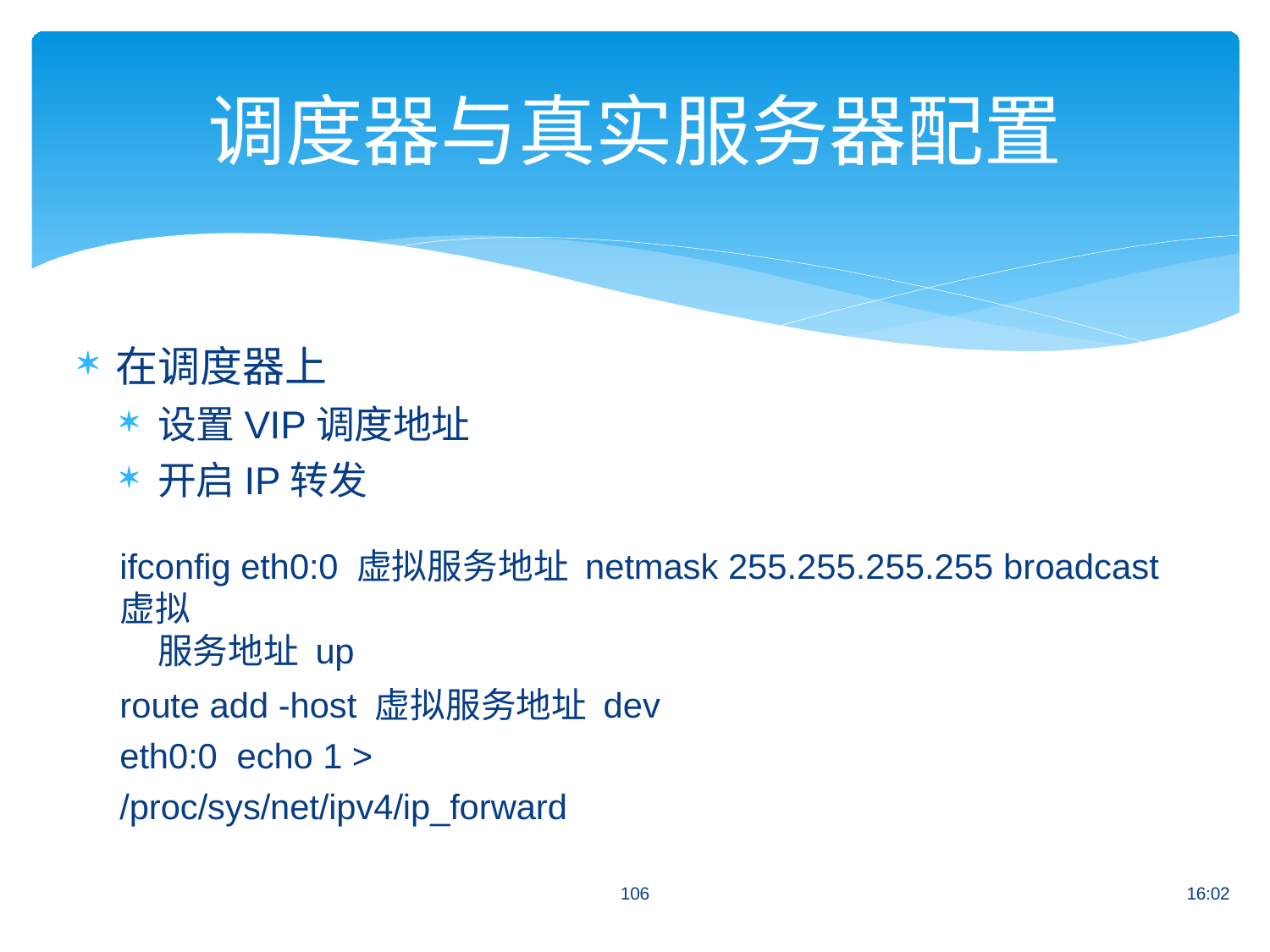

# 调度器与真实服务器配置

在调度器上
设置VIP调度地址
开启IP转发
ifconfig eth0:0 虚拟服务地址 netmask 255.255.255.255 broadcast 虚拟
服务地址 up
route add -host 虚拟服务地址 dev eth0:0  echo 1 > /proc/sys/net/ipv4/ip_forward
106
16:02